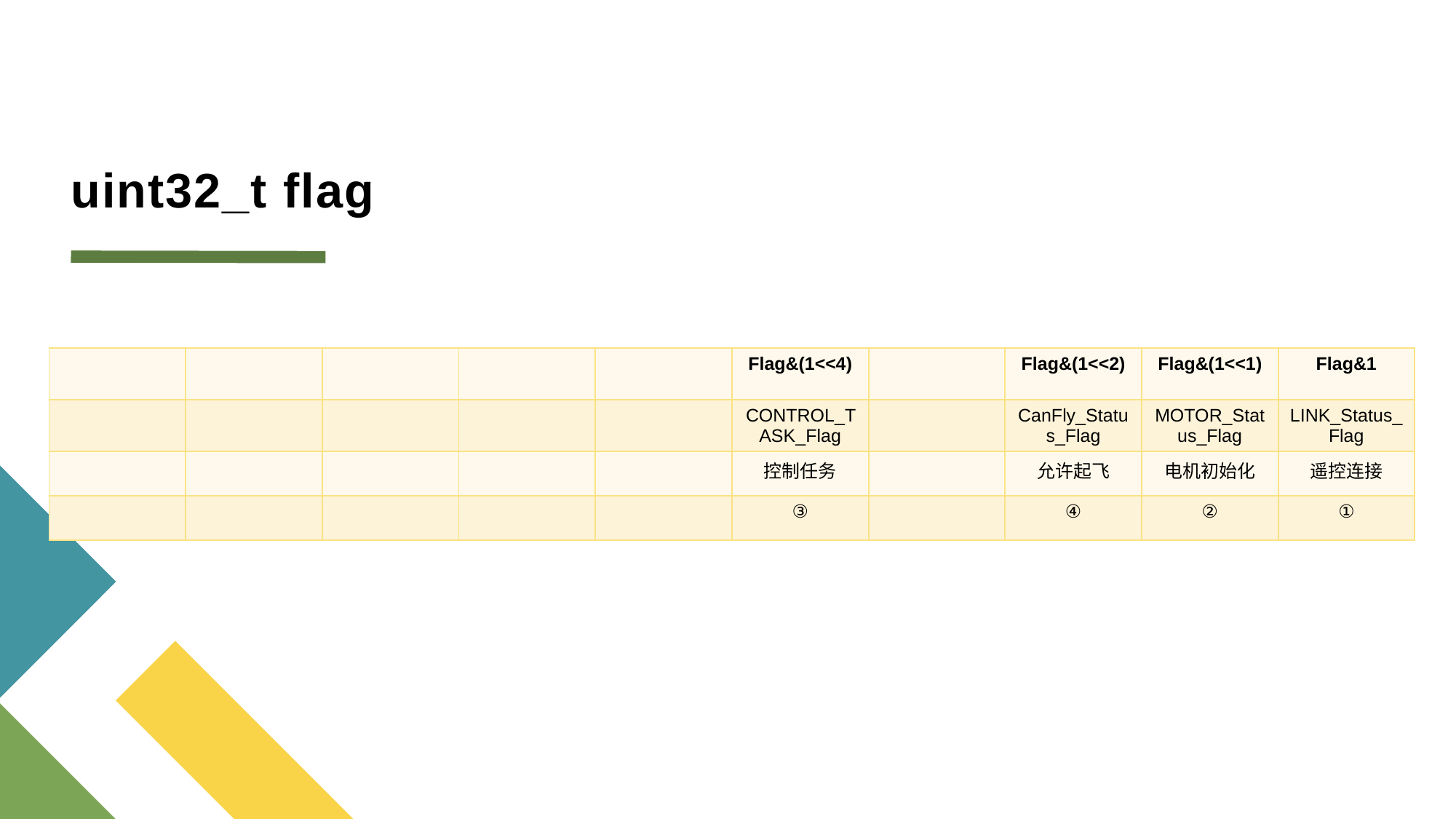

# uint32_t flag
|  |  |  |  |  | Flag&(1<<4) |  | Flag&(1<<2) | Flag&(1<<1) | Flag&1 |
| --- | --- | --- | --- | --- | --- | --- | --- | --- | --- |
|  |  |  |  |  | CONTROL\_TASK\_Flag |  | CanFly\_Status\_Flag | MOTOR\_Status\_Flag | LINK\_Status\_Flag |
|  |  |  |  |  | 控制任务 |  | 允许起飞 | 电机初始化 | 遥控连接 |
|  |  |  |  |  | ③ |  | ④ | ② | ① |